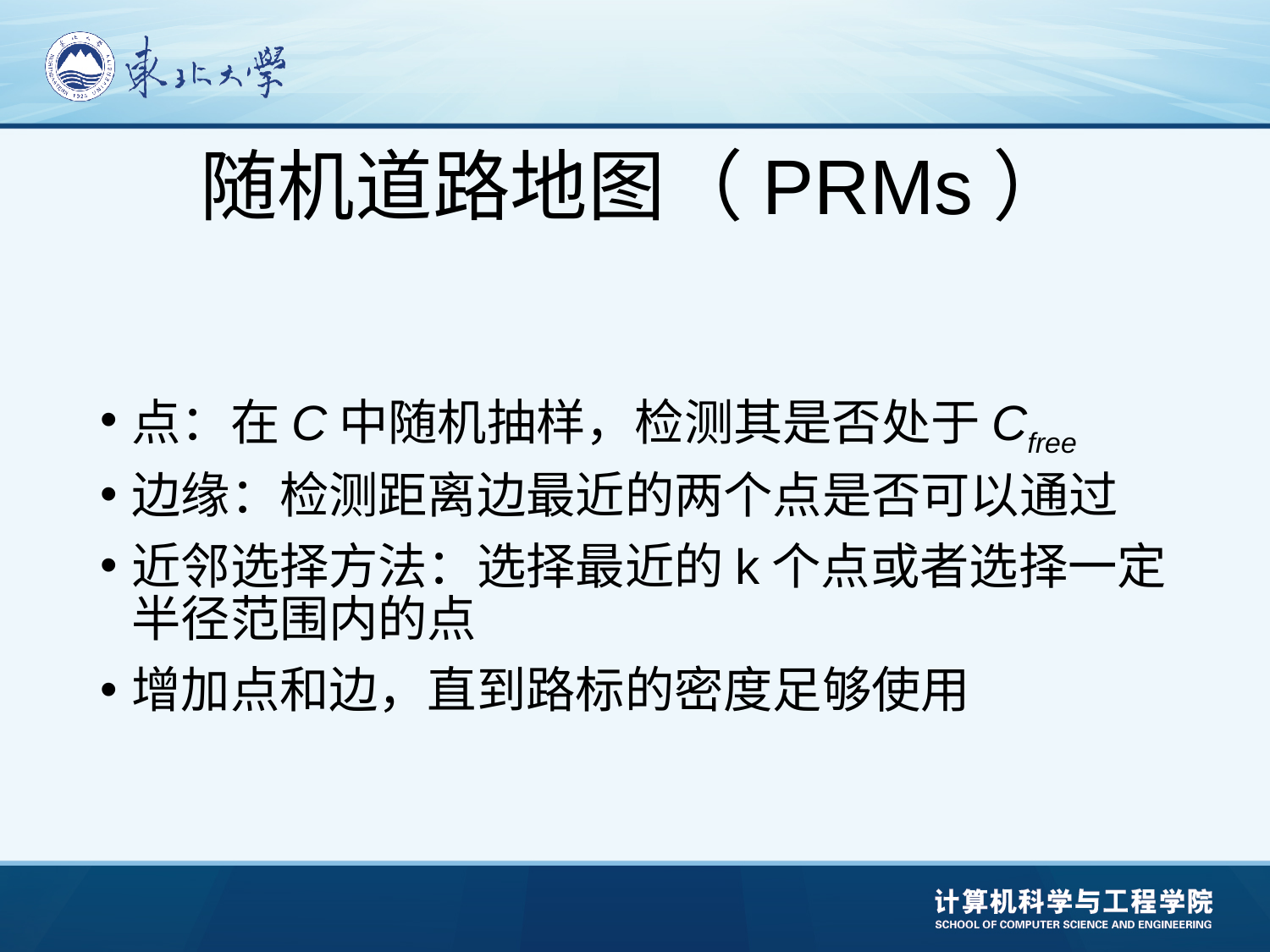

# 随机道路地图（PRMs）
点：在C中随机抽样，检测其是否处于Cfree
边缘：检测距离边最近的两个点是否可以通过
近邻选择方法：选择最近的k个点或者选择一定半径范围内的点
增加点和边，直到路标的密度足够使用